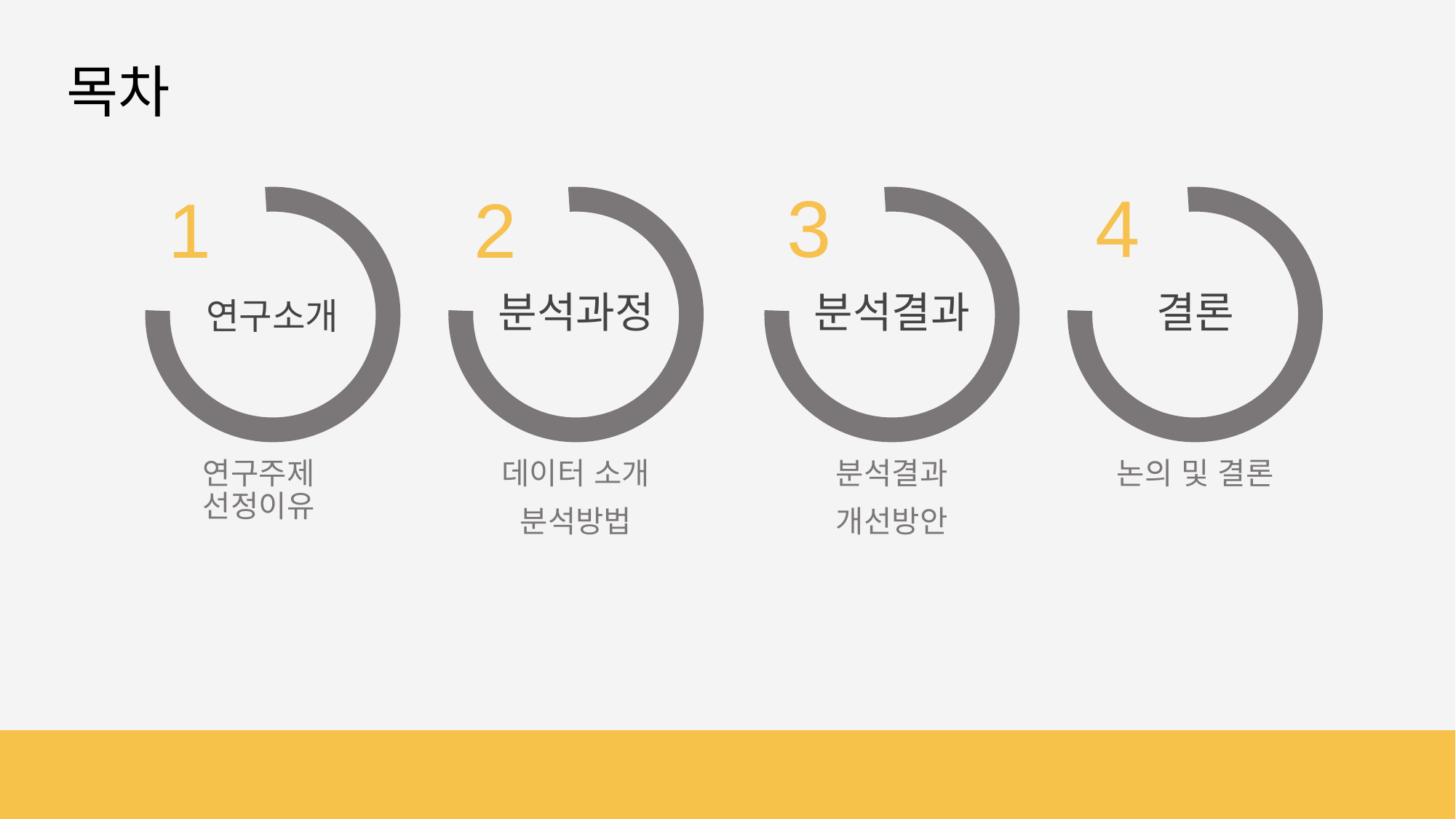

목차
3
4
1
2
분석결과
결론
연구소개
분석과정
연구주제 선정이유
데이터 소개
분석방법

분석결과
개선방안

논의 및 결론